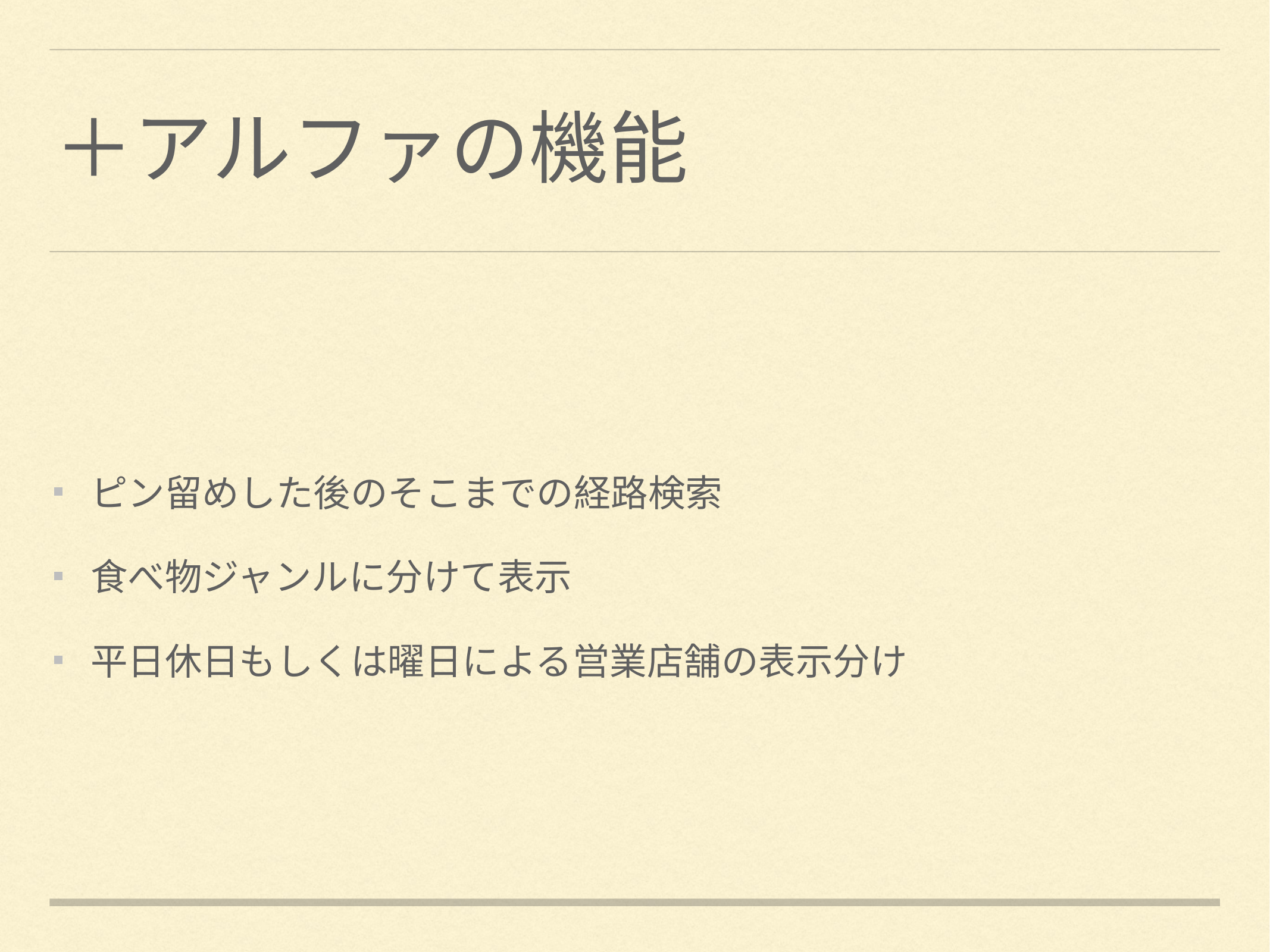

# ＋アルファの機能
ピン留めした後のそこまでの経路検索
食べ物ジャンルに分けて表示
平日休日もしくは曜日による営業店舗の表示分け